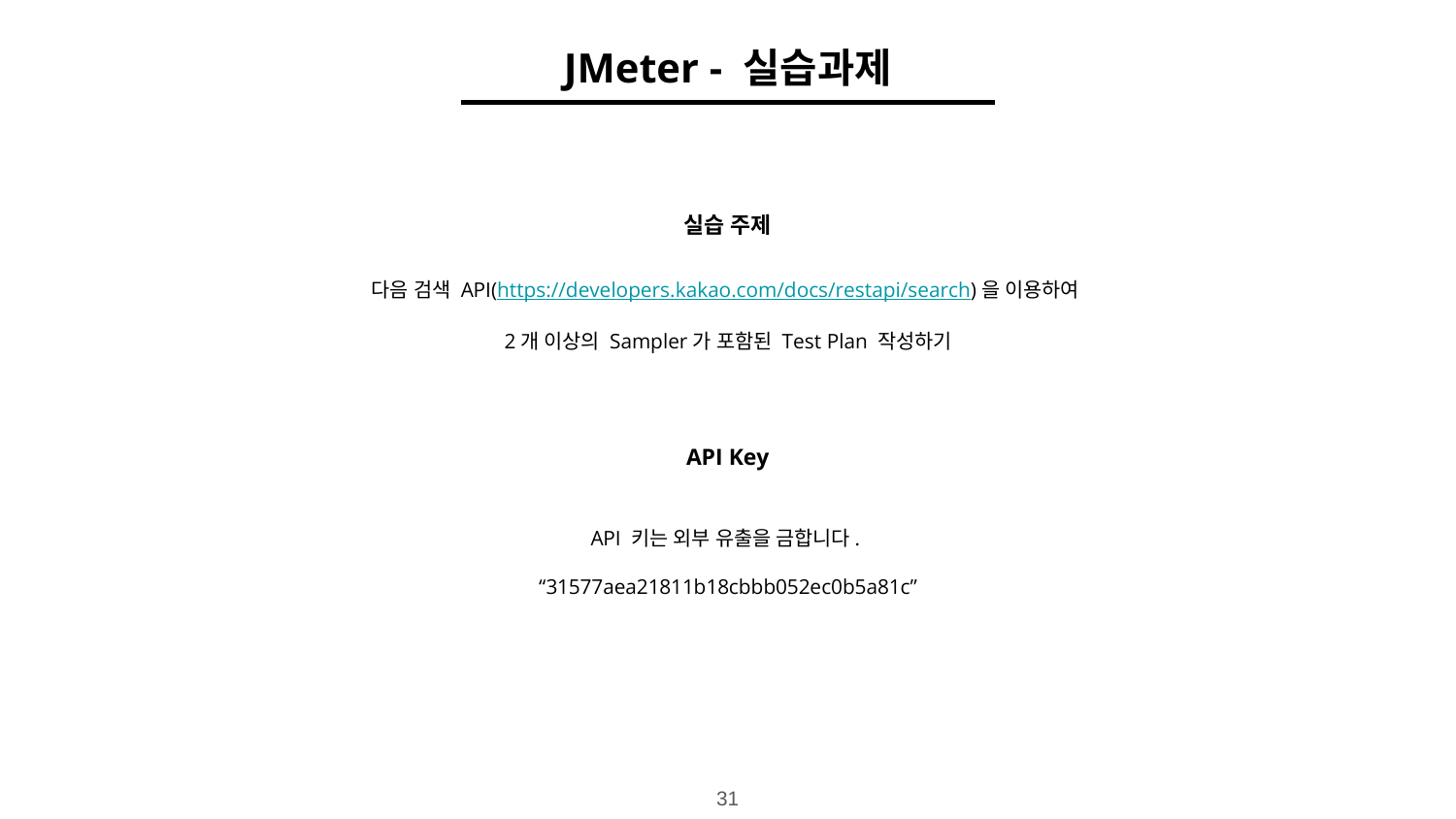

JMeter - 실습과제
실습 주제
다음 검색 API(https://developers.kakao.com/docs/restapi/search)을 이용하여
2개 이상의 Sampler가 포함된 Test Plan 작성하기
API Key
API 키는 외부 유출을 금합니다.
“31577aea21811b18cbbb052ec0b5a81c”
31